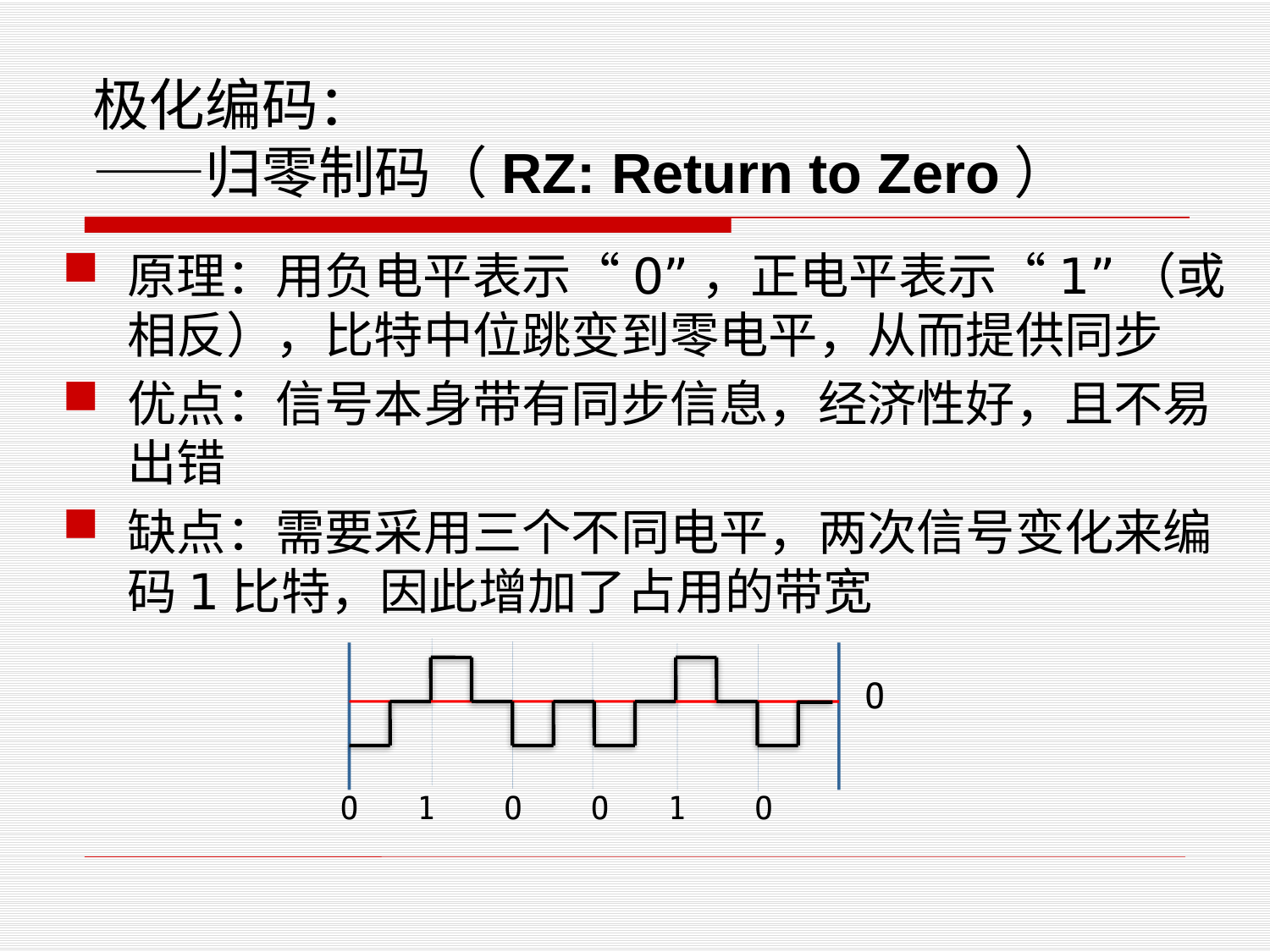

# 极化编码： ——归零制码（RZ: Return to Zero）
原理：用负电平表示“0”，正电平表示“1”（或相反），比特中位跳变到零电平，从而提供同步
优点：信号本身带有同步信息，经济性好，且不易出错
缺点：需要采用三个不同电平，两次信号变化来编码1比特，因此增加了占用的带宽

0

0      1       0       0      1       0